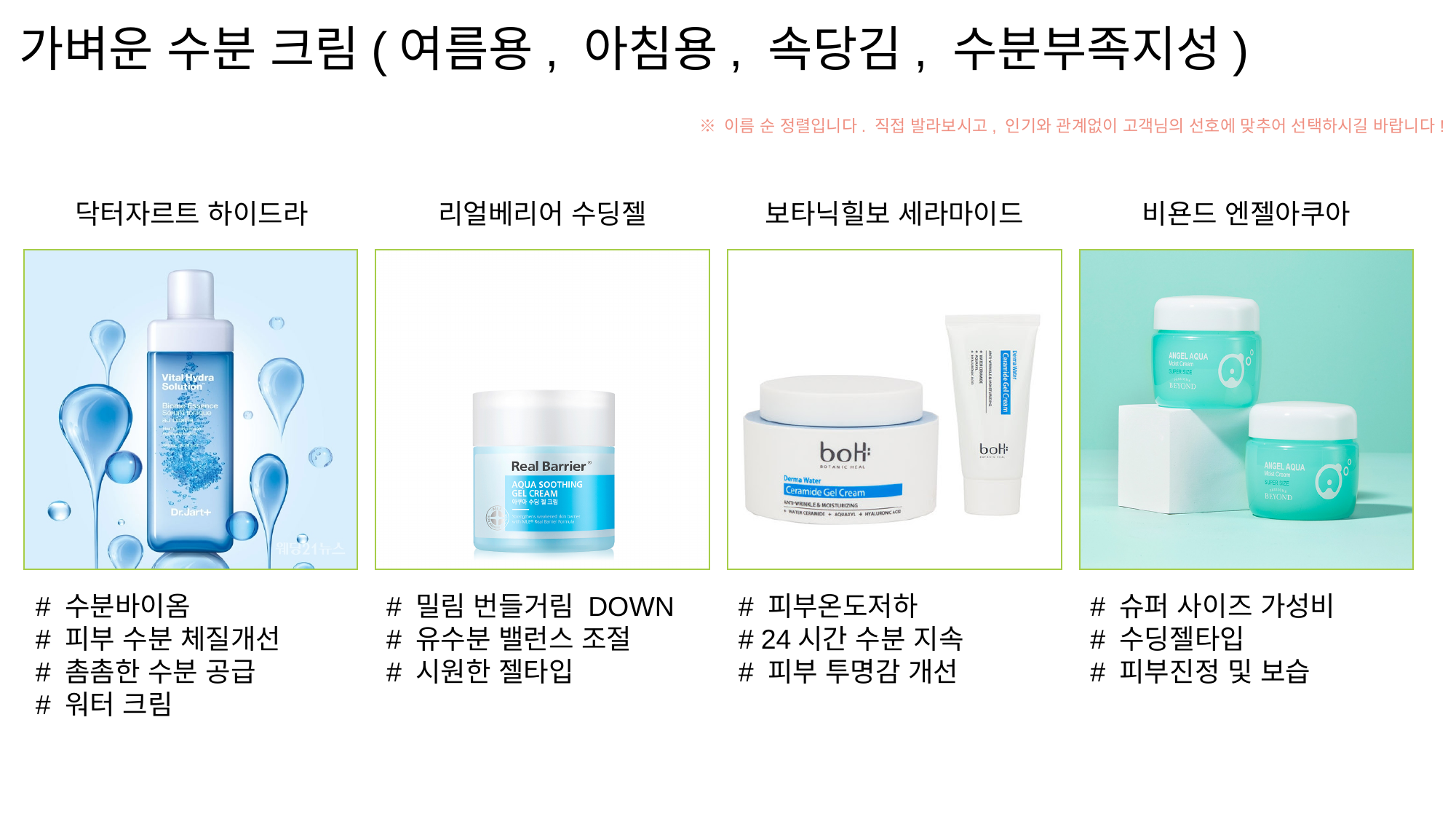

가벼운 수분 크림(여름용, 아침용, 속당김, 수분부족지성)
※ 이름 순 정렬입니다. 직접 발라보시고, 인기와 관계없이 고객님의 선호에 맞추어 선택하시길 바랍니다!
닥터자르트 하이드라
리얼베리어 수딩젤
보타닉힐보 세라마이드
비욘드 엔젤아쿠아

# 수분바이옴
# 피부 수분 체질개선
# 촘촘한 수분 공급
# 워터 크림
# 밀림 번들거림 DOWN
# 유수분 밸런스 조절
# 시원한 젤타입
# 피부온도저하
# 24시간 수분 지속
# 피부 투명감 개선
# 슈퍼 사이즈 가성비
# 수딩젤타입
# 피부진정 및 보습